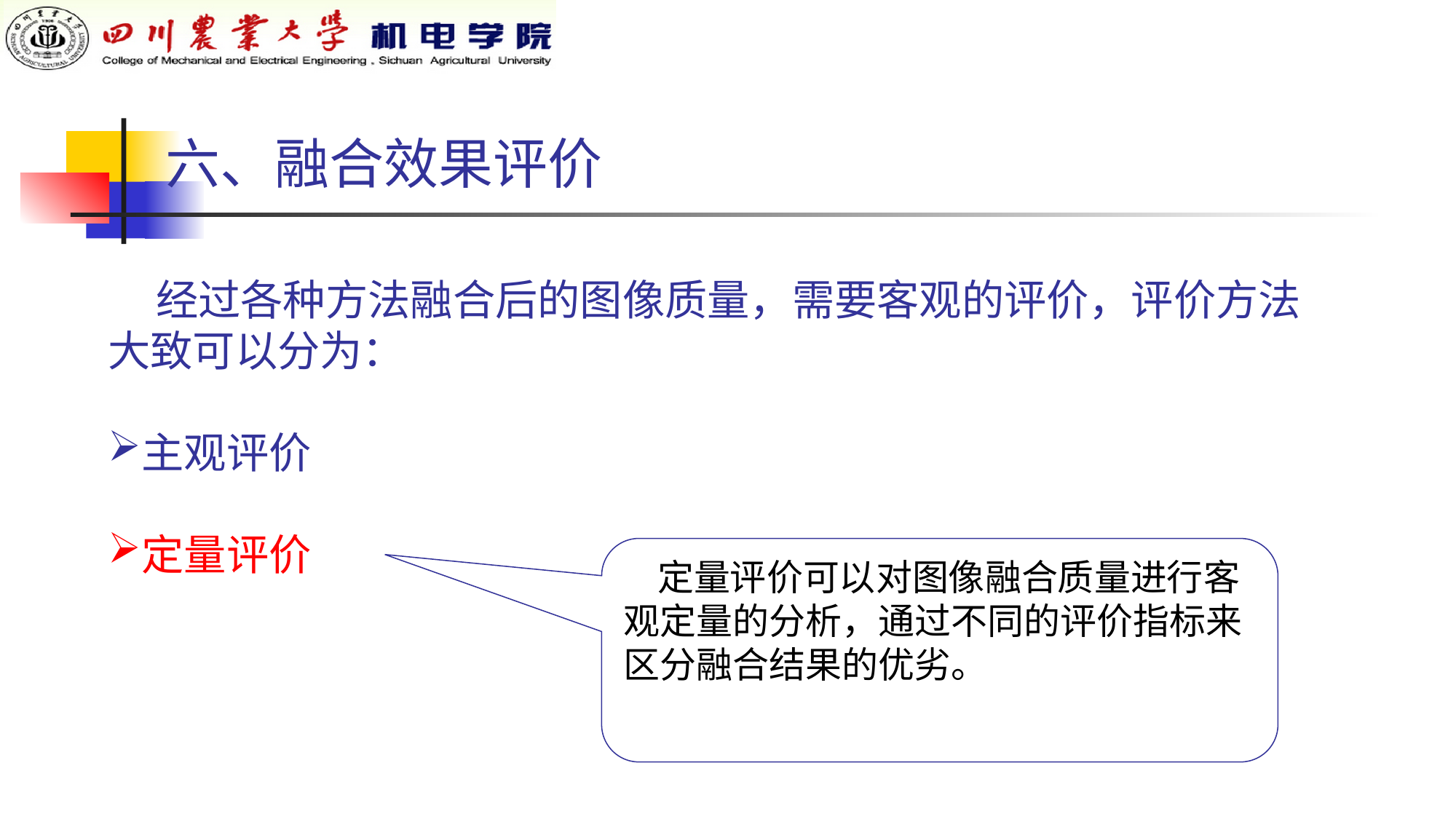

六、融合效果评价
    经过各种方法融合后的图像质量，需要客观的评价，评价方法大致可以分为：

主观评价

定量评价
    定量评价可以对图像融合质量进行客观定量的分析，通过不同的评价指标来区分融合结果的优劣。